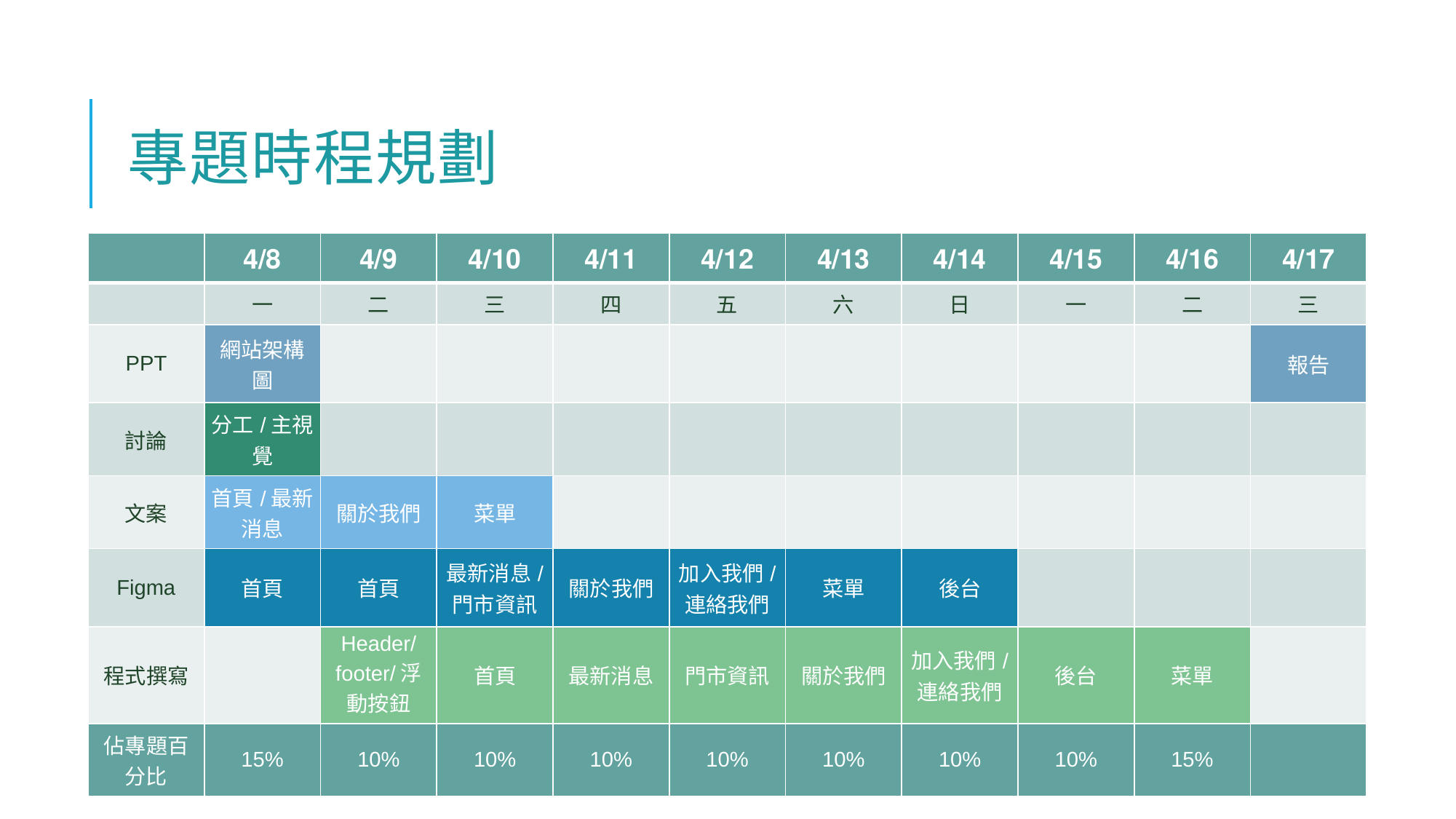

# 專題時程規劃
|  | 4/8 | 4/9 | 4/10 | 4/11 | 4/12 | 4/13 | 4/14 | 4/15 | 4/16 | 4/17 |
| --- | --- | --- | --- | --- | --- | --- | --- | --- | --- | --- |
|  | 一 | 二 | 三 | 四 | 五 | 六 | 日 | 一 | 二 | 三 |
| PPT | 網站架構圖 |  |  |  |  |  |  |  |  | 報告 |
| 討論 | 分工/主視覺 |  |  |  |  |  |  |  |  |  |
| 文案 | 首頁/最新消息 | 關於我們 | 菜單 |  |  |  |  |  |  |  |
| Figma | 首頁 | 首頁 | 最新消息/ 門市資訊 | 關於我們 | 加入我們/ 連絡我們 | 菜單 | 後台 |  |  |  |
| 程式撰寫 |  | Header/footer/浮動按鈕 | 首頁 | 最新消息 | 門市資訊 | 關於我們 | 加入我們/ 連絡我們 | 後台 | 菜單 |  |
| 佔專題百分比 | 15% | 10% | 10% | 10% | 10% | 10% | 10% | 10% | 15% |  |